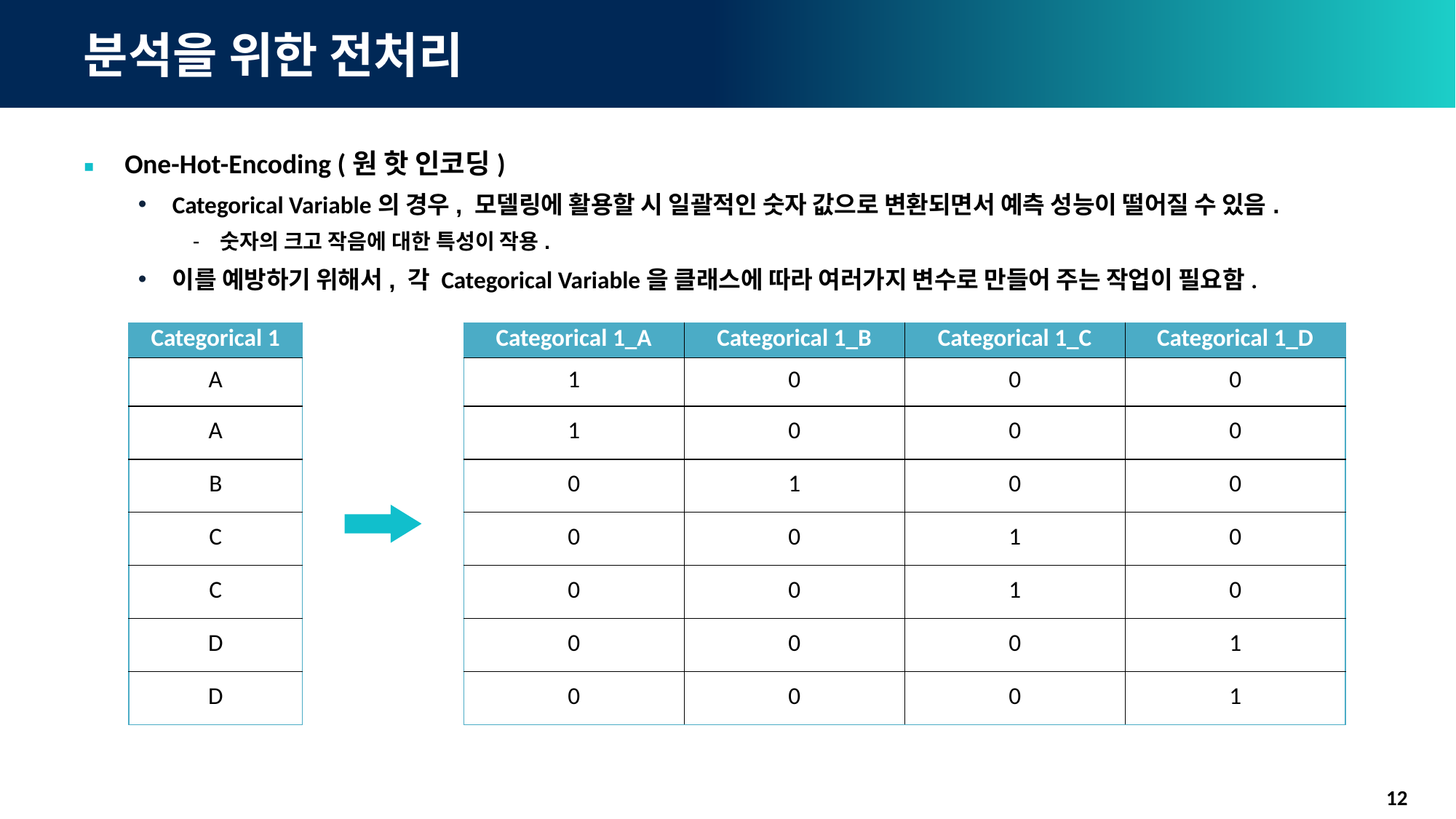

# 분석을 위한 전처리
One-Hot-Encoding (원 핫 인코딩)
Categorical Variable의 경우, 모델링에 활용할 시 일괄적인 숫자 값으로 변환되면서 예측 성능이 떨어질 수 있음.
숫자의 크고 작음에 대한 특성이 작용.
이를 예방하기 위해서, 각 Categorical Variable을 클래스에 따라 여러가지 변수로 만들어 주는 작업이 필요함.
| Categorical 1 |
| --- |
| A |
| A |
| B |
| C |
| C |
| D |
| D |
| Categorical 1\_A | Categorical 1\_B | Categorical 1\_C | Categorical 1\_D |
| --- | --- | --- | --- |
| 1 | 0 | 0 | 0 |
| 1 | 0 | 0 | 0 |
| 0 | 1 | 0 | 0 |
| 0 | 0 | 1 | 0 |
| 0 | 0 | 1 | 0 |
| 0 | 0 | 0 | 1 |
| 0 | 0 | 0 | 1 |

12